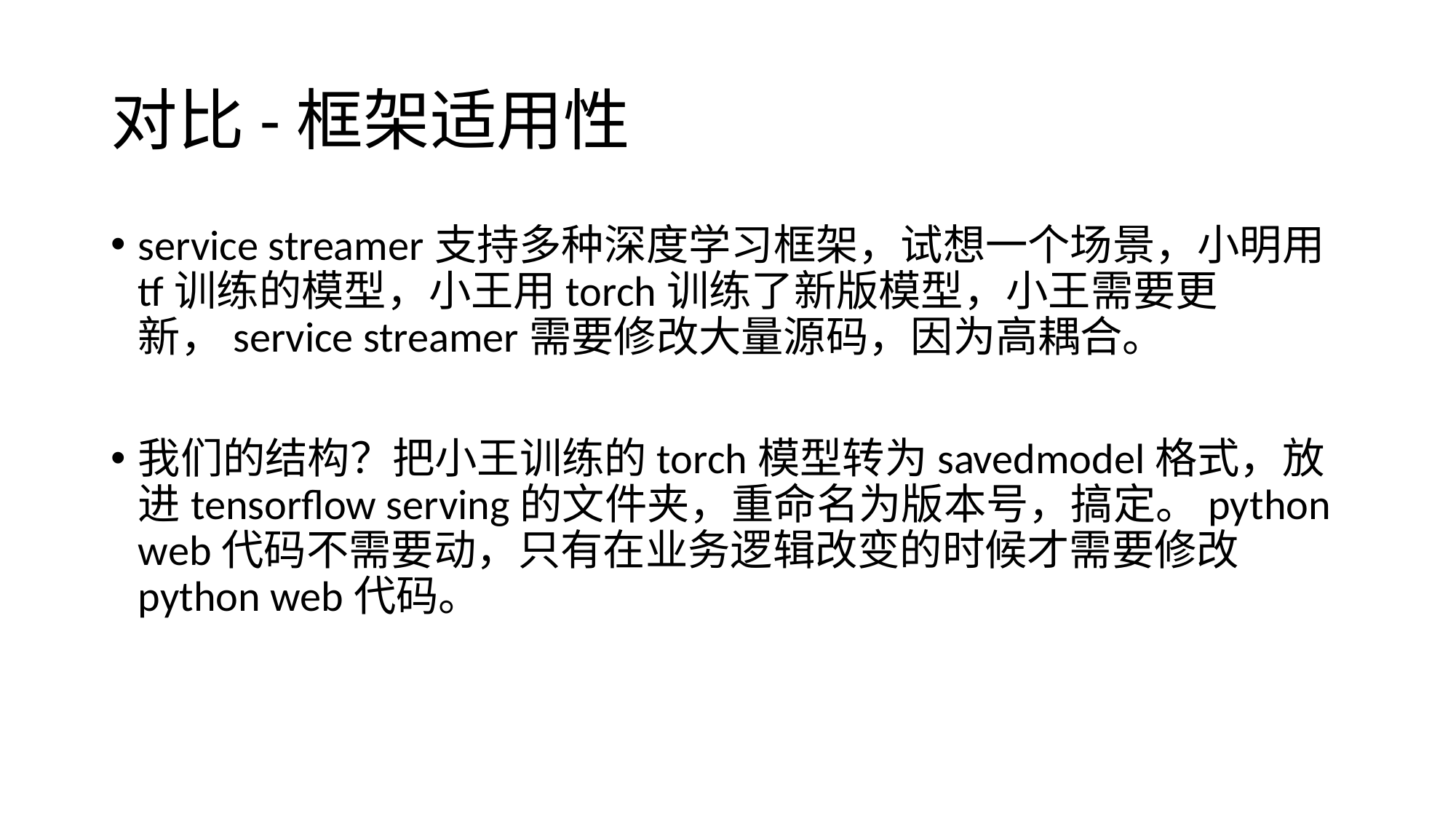

# 对比-框架适用性
service streamer支持多种深度学习框架，试想一个场景，小明用tf训练的模型，小王用torch训练了新版模型，小王需要更新，service streamer需要修改大量源码，因为高耦合。

我们的结构？把小王训练的torch模型转为savedmodel格式，放进tensorflow serving的文件夹，重命名为版本号，搞定。python web代码不需要动，只有在业务逻辑改变的时候才需要修改python web代码。